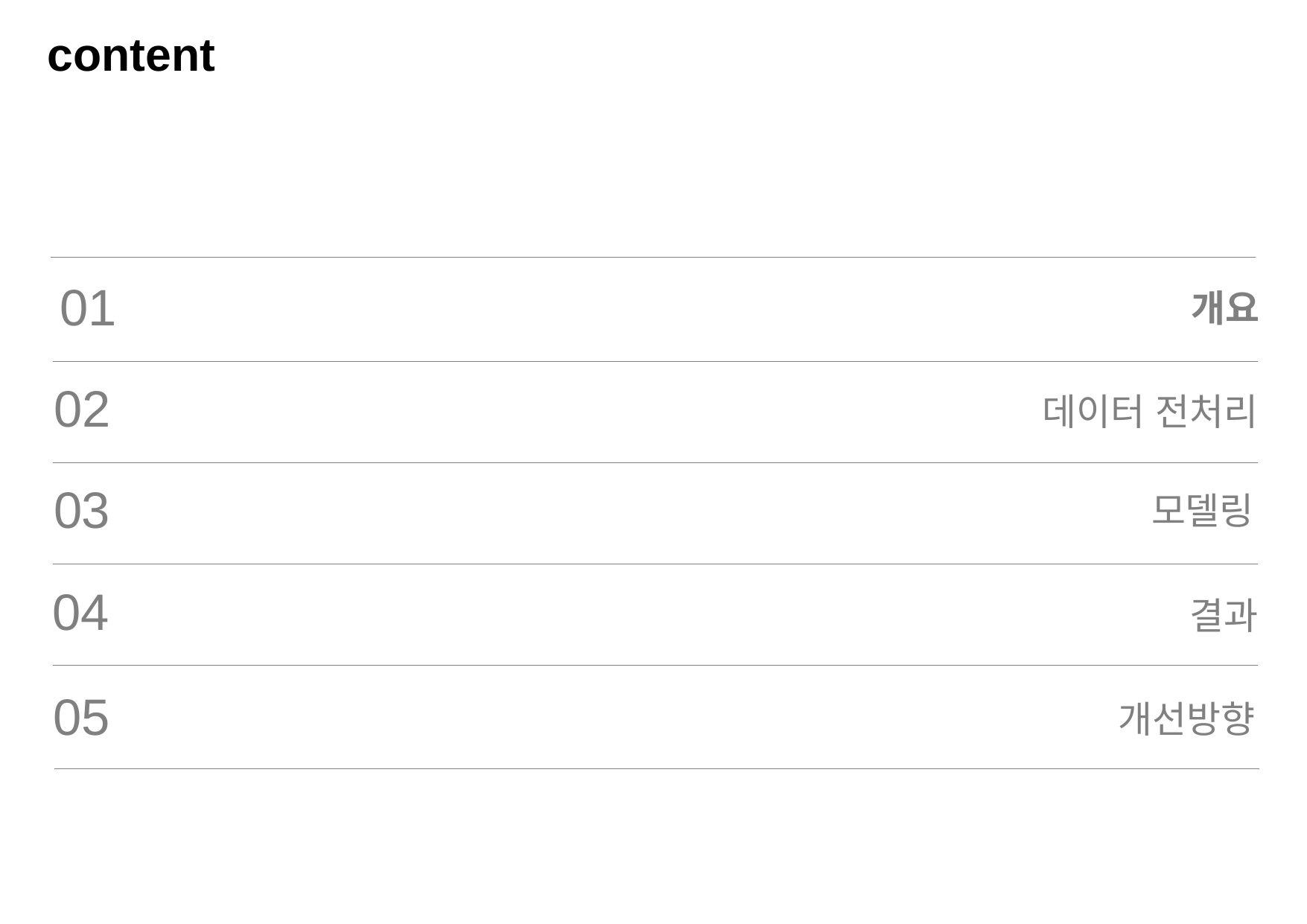

content

01
개요

02
데이터 전처리

03
모델링

04
결과

05
개선방향